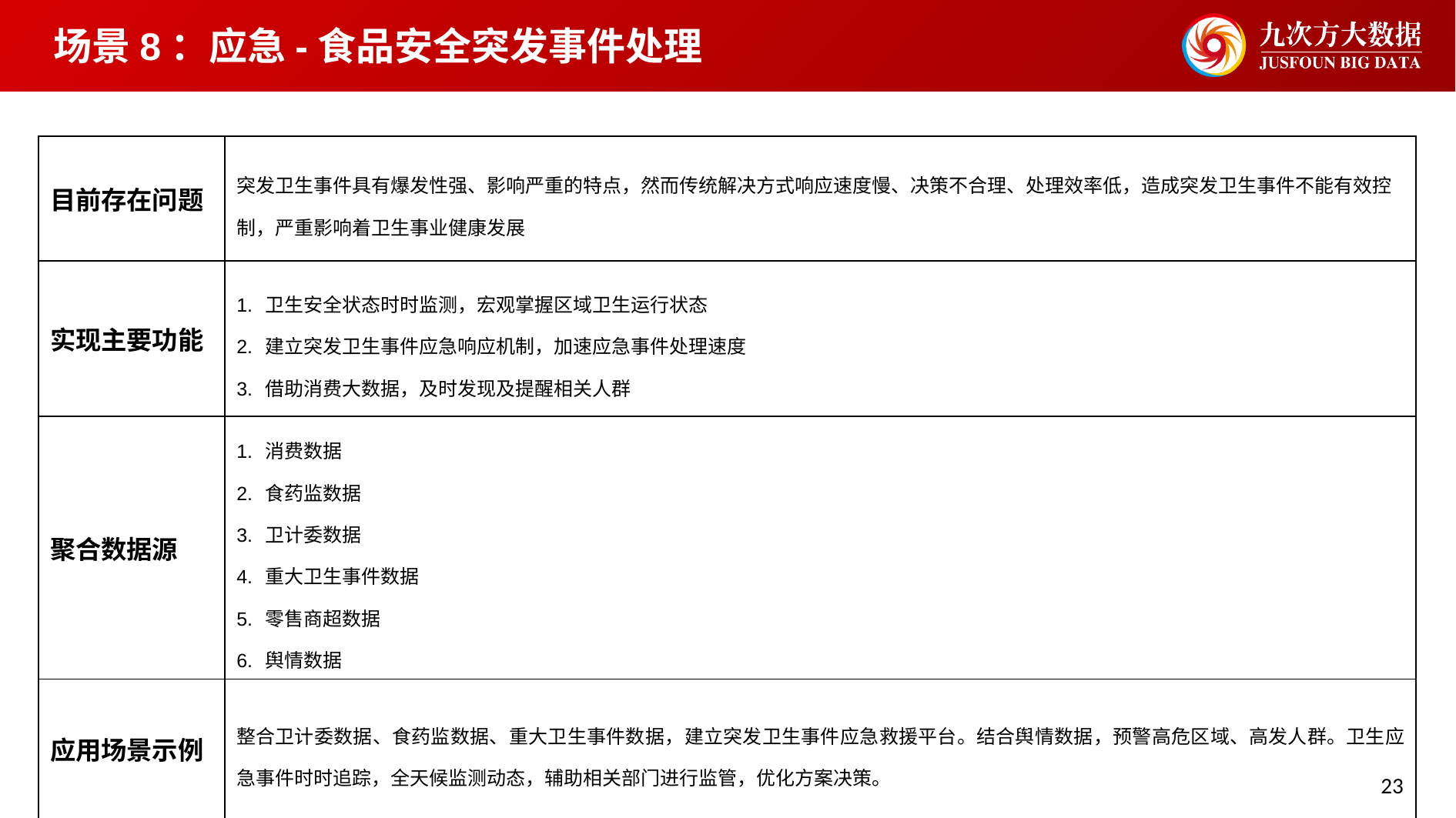

场景8：应急-食品安全突发事件处理
| 目前存在问题 | 突发卫生事件具有爆发性强、影响严重的特点，然而传统解决方式响应速度慢、决策不合理、处理效率低，造成突发卫生事件不能有效控制，严重影响着卫生事业健康发展 |
| --- | --- |
| 实现主要功能 | 卫生安全状态时时监测，宏观掌握区域卫生运行状态 建立突发卫生事件应急响应机制，加速应急事件处理速度 借助消费大数据，及时发现及提醒相关人群 |
| 聚合数据源 | 消费数据 食药监数据 卫计委数据 重大卫生事件数据 零售商超数据 舆情数据 |
| 应用场景示例 | 整合卫计委数据、食药监数据、重大卫生事件数据，建立突发卫生事件应急救援平台。结合舆情数据，预警高危区域、高发人群。卫生应急事件时时追踪，全天候监测动态，辅助相关部门进行监管，优化方案决策。 |
23